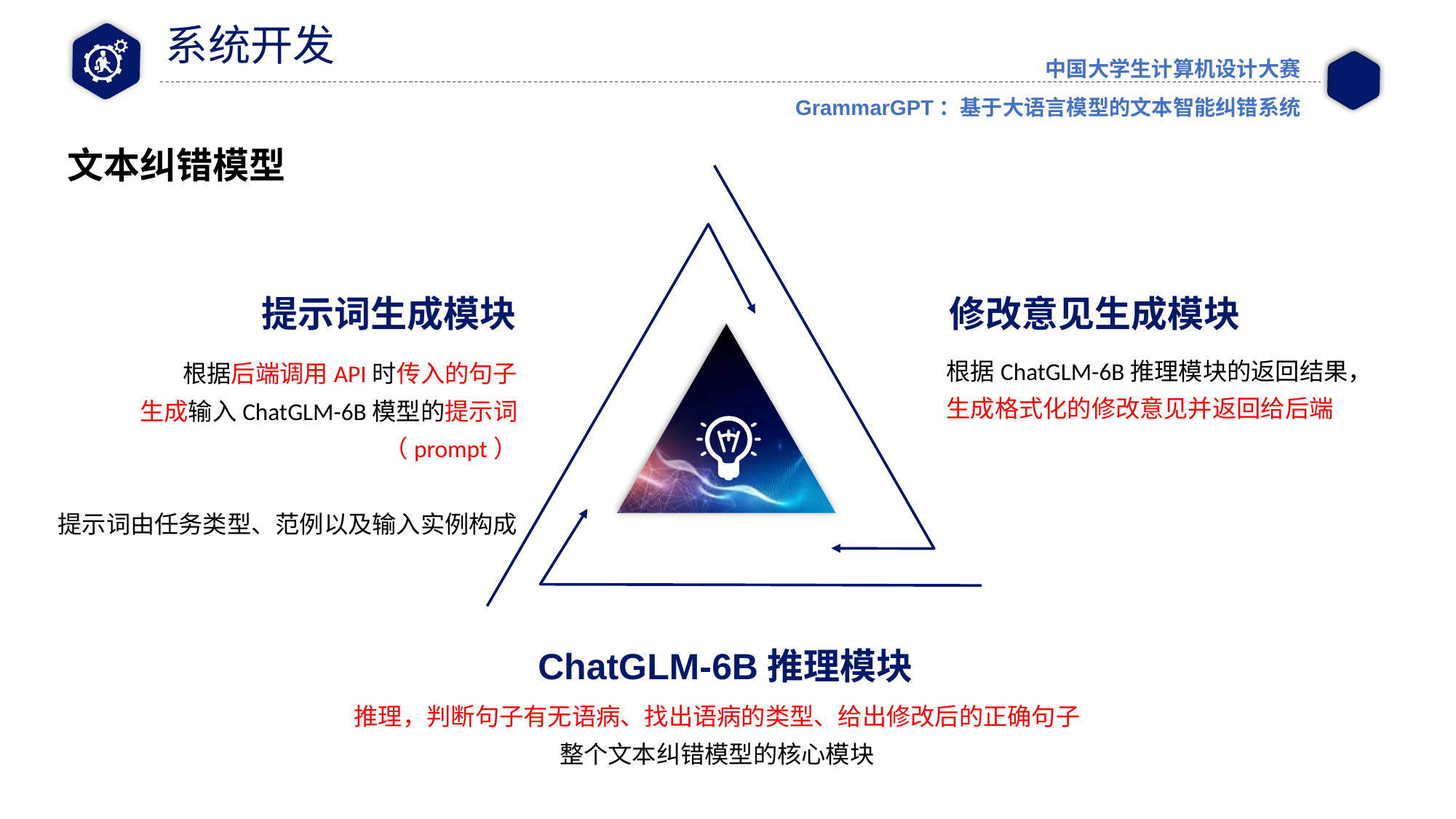

系统开发

中国大学生计算机设计大赛
GrammarGPT：基于大语言模型的文本智能纠错系统

文本纠错模型

提示词生成模块
根据后端调用API时传入的句子
生成输入ChatGLM-6B模型的提示词（prompt）

提示词由任务类型、范例以及输入实例构成
修改意见生成模块
根据ChatGLM-6B推理模块的返回结果，生成格式化的修改意见并返回给后端

ChatGLM-6B推理模块
推理，判断句子有无语病、找出语病的类型、给出修改后的正确句子
整个文本纠错模型的核心模块